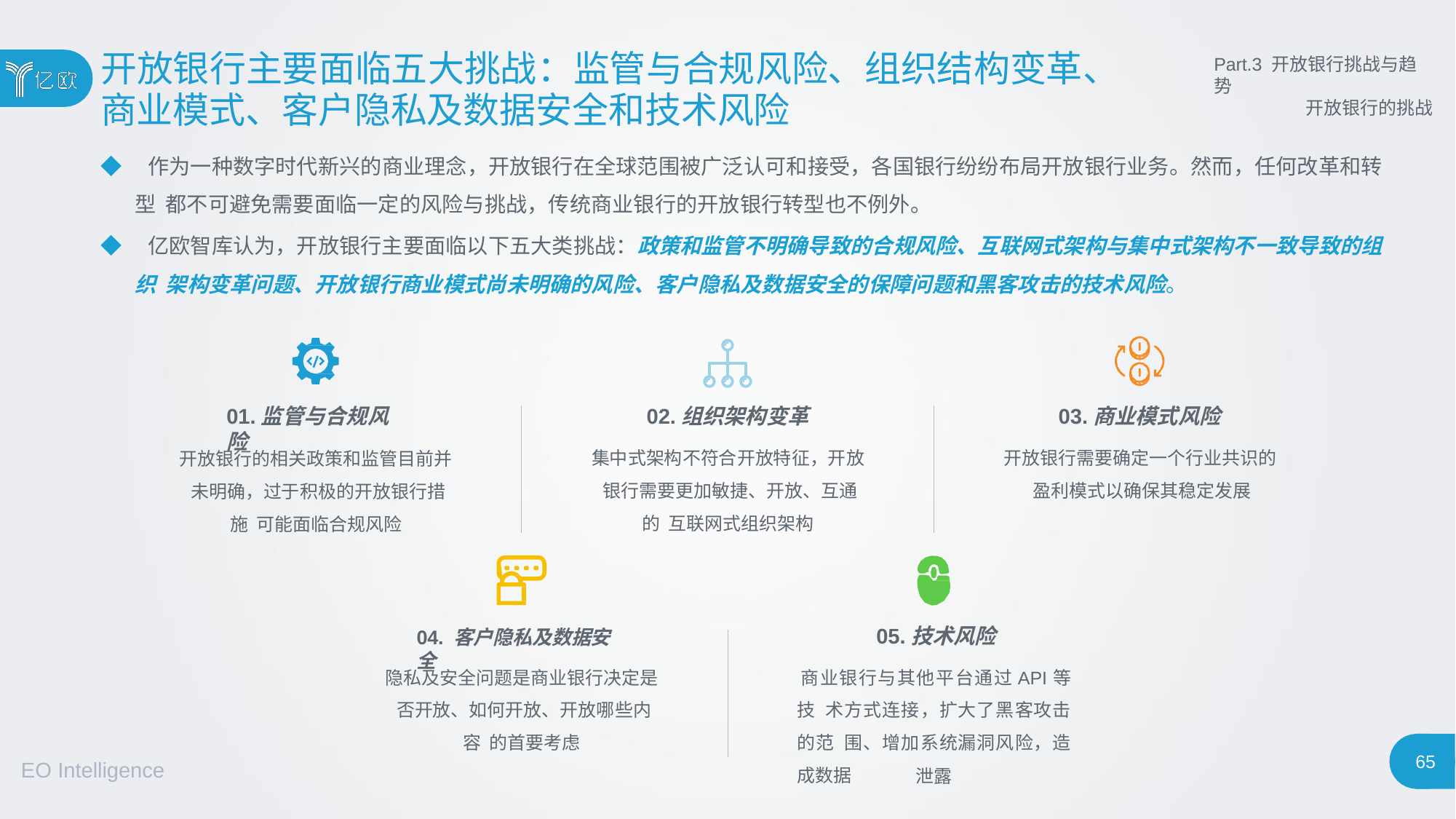

# 开放银行主要面临五大挑战：监管与合规风险、组织结构变革、
商业模式、客户隐私及数据安全和技术风险
Part.3 开放银行挑战与趋势
开放银行的挑战

◆ 作为一种数字时代新兴的商业理念，开放银行在全球范围被广泛认可和接受，各国银行纷纷布局开放银行业务。然而，任何改革和转型  都不可避免需要面临一定的风险与挑战，传统商业银行的开放银行转型也不例外。
◆ 亿欧智库认为，开放银行主要面临以下五大类挑战：政策和监管不明确导致的合规风险、互联网式架构与集中式架构不一致导致的组织  架构变革问题、开放银行商业模式尚未明确的风险、客户隐私及数据安全的保障问题和黑客攻击的技术风险。

01.监管与合规风险
02.组织架构变革
集中式架构不符合开放特征，开放  银行需要更加敏捷、开放、互通的  互联网式组织架构
03.商业模式风险
开放银行需要确定一个行业共识的  盈利模式以确保其稳定发展

开放银行的相关政策和监管目前并  未明确，过于积极的开放银行措施  可能面临合规风险

05.技术风险
商业银行与其他平台通过API等技  术方式连接，扩大了黑客攻击的范  围、增加系统漏洞风险，造成数据
04. 客户隐私及数据安全

隐私及安全问题是商业银行决定是  否开放、如何开放、开放哪些内容  的首要考虑
65
EO Intelligence
泄露